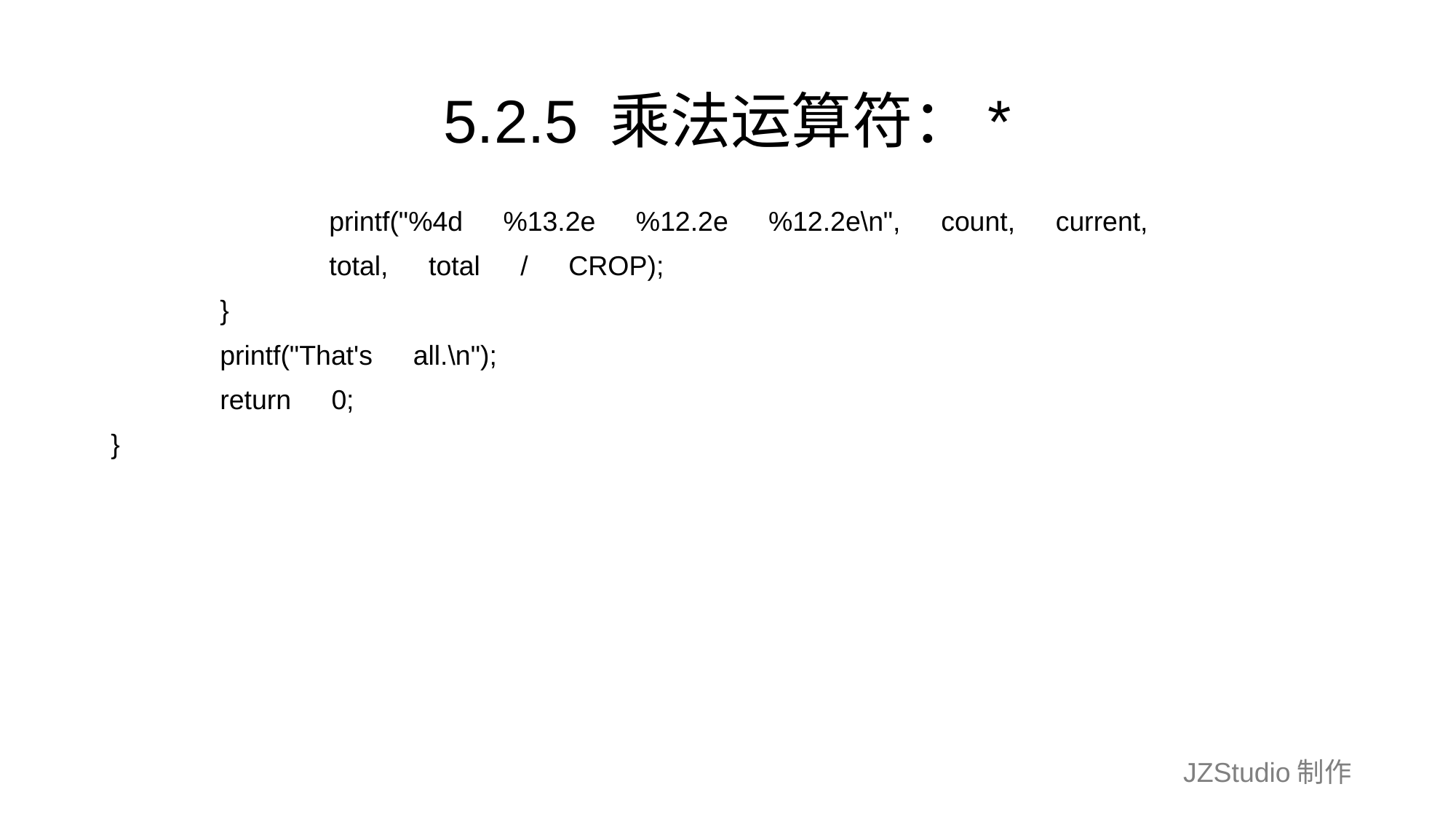

# 5.2.5 乘法运算符：*
		printf("%4d　%13.2e　%12.2e　%12.2e\n",　count,　current,
		total,　total　/　CROP);
	}
	printf("That's　all.\n");
	return　0;
}